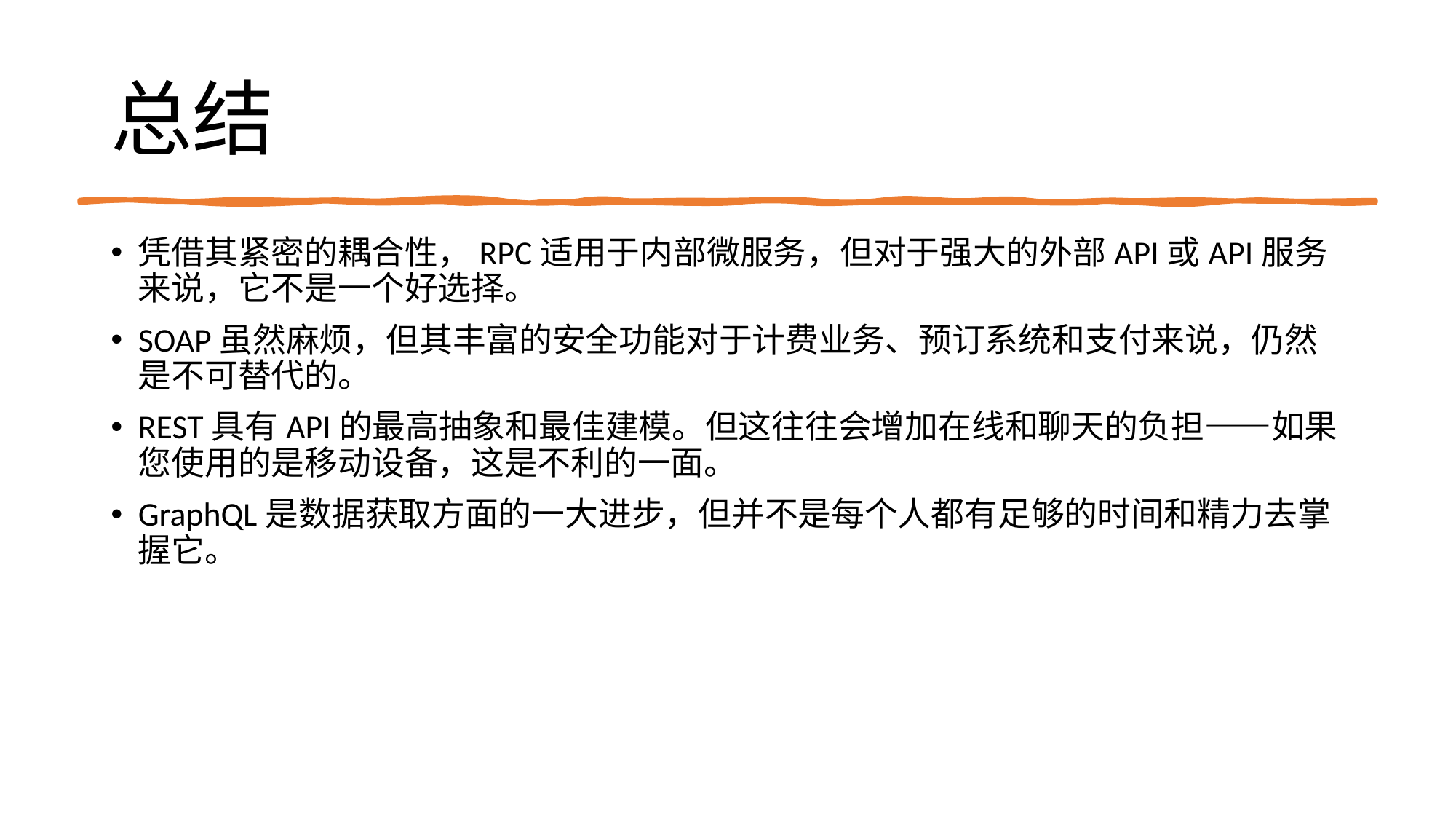

# 总结

凭借其紧密的耦合性，RPC适用于内部微服务，但对于强大的外部API或API服务来说，它不是一个好选择。
SOAP虽然麻烦，但其丰富的安全功能对于计费业务、预订系统和支付来说，仍然是不可替代的。
REST具有API的最高抽象和最佳建模。但这往往会增加在线和聊天的负担——如果您使用的是移动设备，这是不利的一面。
GraphQL是数据获取方面的一大进步，但并不是每个人都有足够的时间和精力去掌握它。